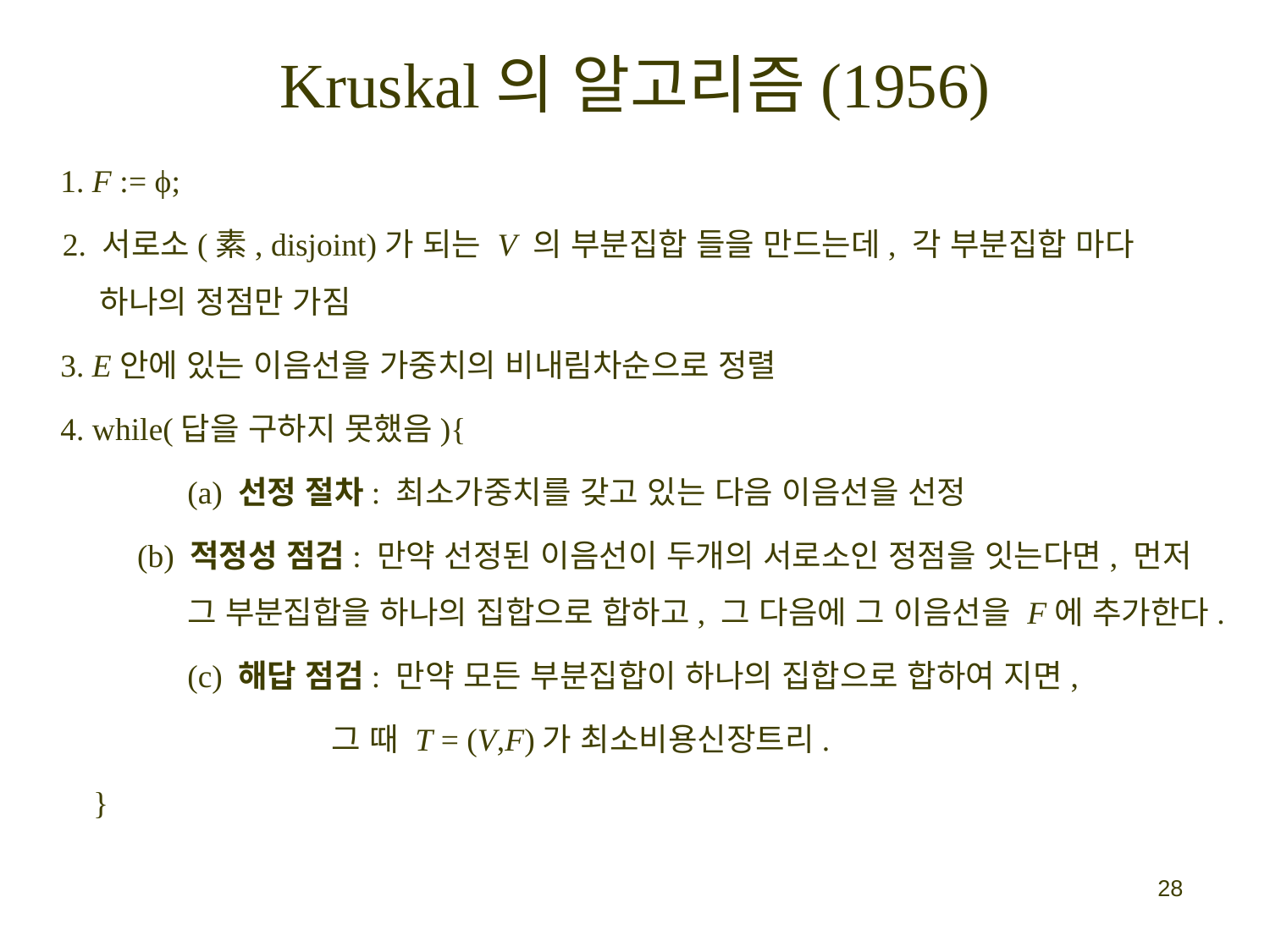

# Kruskal의 알고리즘(1956)
	1. F := ϕ;
2. 서로소(素, disjoint)가 되는 V 의 부분집합 들을 만드는데, 각 부분집합 마다 하나의 정점만 가짐
	3. E안에 있는 이음선을 가중치의 비내림차순으로 정렬
	4. while(답을 구하지 못했음){
		(a) 선정 절차: 최소가중치를 갖고 있는 다음 이음선을 선정
(b) 적정성 점검: 만약 선정된 이음선이 두개의 서로소인 정점을 잇는다면, 먼저 그 부분집합을 하나의 집합으로 합하고, 그 다음에 그 이음선을 F에 추가한다.
		(c) 해답 점검: 만약 모든 부분집합이 하나의 집합으로 합하여 지면,
                                   그 때 T = (V,F)가 최소비용신장트리.
          }
28